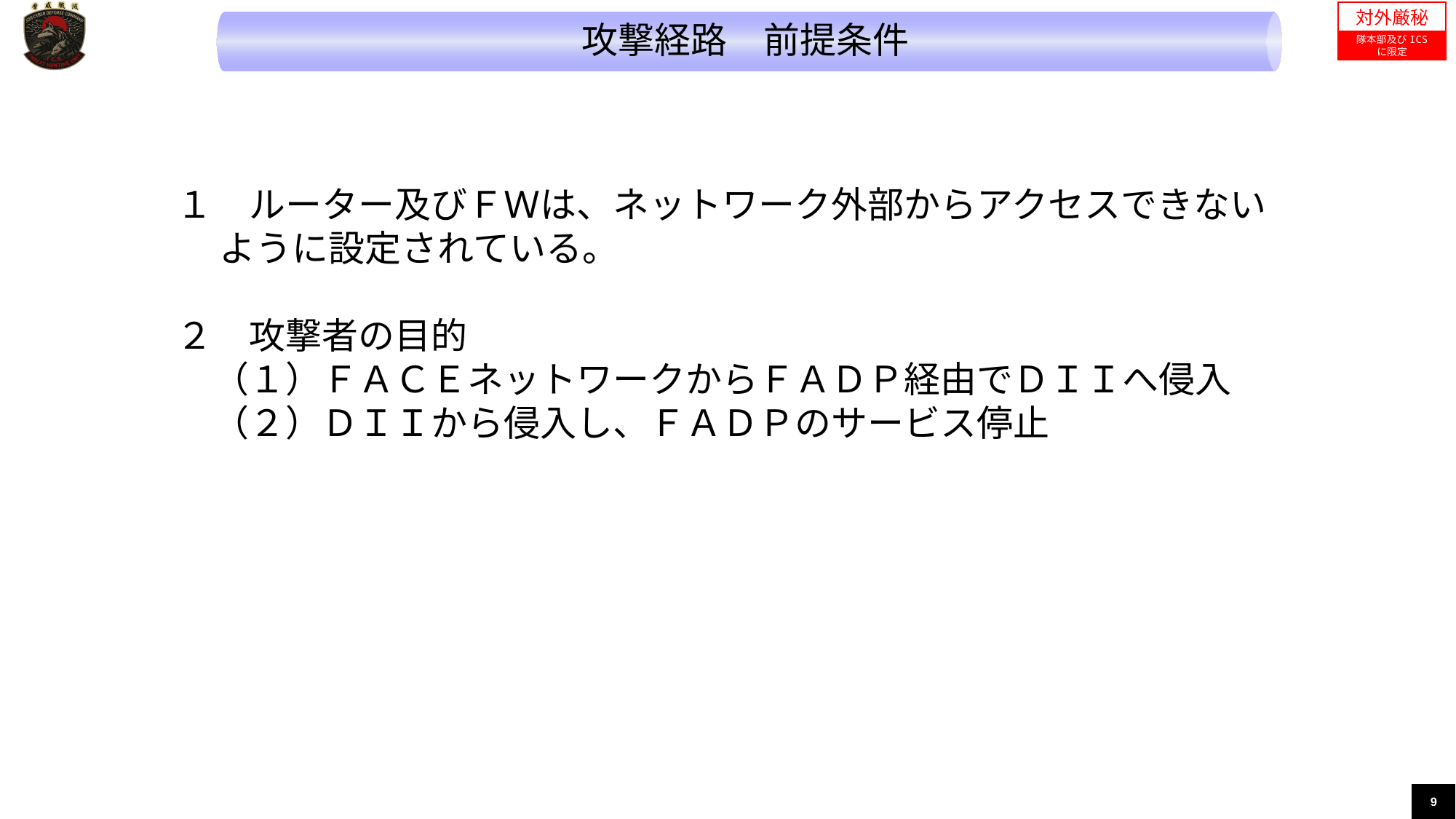

対外厳秘
隊本部及びICS
に限定
攻撃経路　前提条件
１　ルーター及びＦＷは、ネットワーク外部からアクセスできないように設定されている。

２　攻撃者の目的
　（１）ＦＡＣＥネットワークからＦＡＤＰ経由でＤＩＩへ侵入
　（２）ＤＩＩから侵入し、ＦＡＤＰのサービス停止